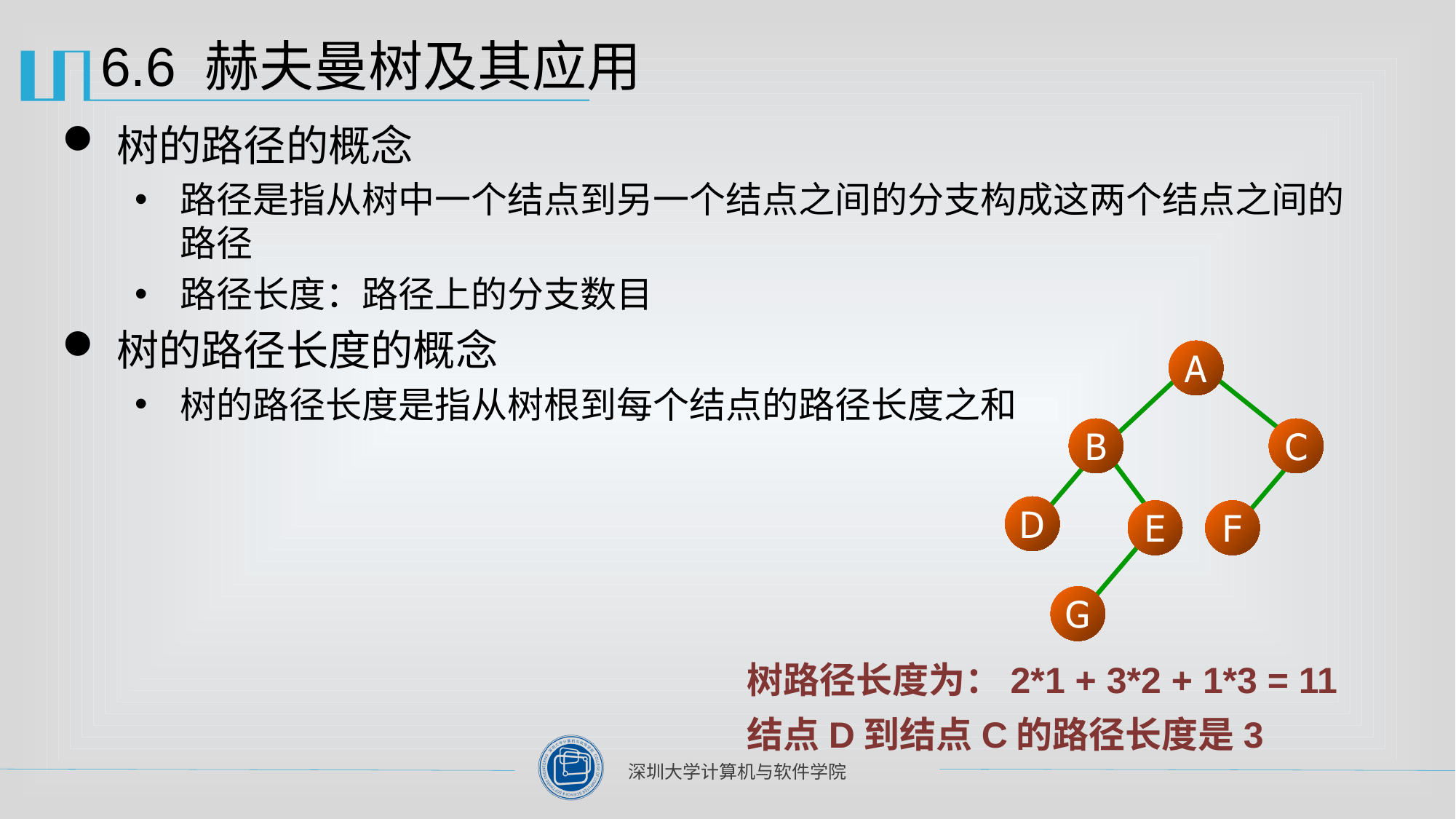

# 6.6 赫夫曼树及其应用
树的路径的概念
路径是指从树中一个结点到另一个结点之间的分支构成这两个结点之间的路径
路径长度：路径上的分支数目
树的路径长度的概念
树的路径长度是指从树根到每个结点的路径长度之和
A

B
C

D
E
F

G
树路径长度为：2*1 + 3*2 + 1*3 = 11
结点D到结点C的路径长度是3
70